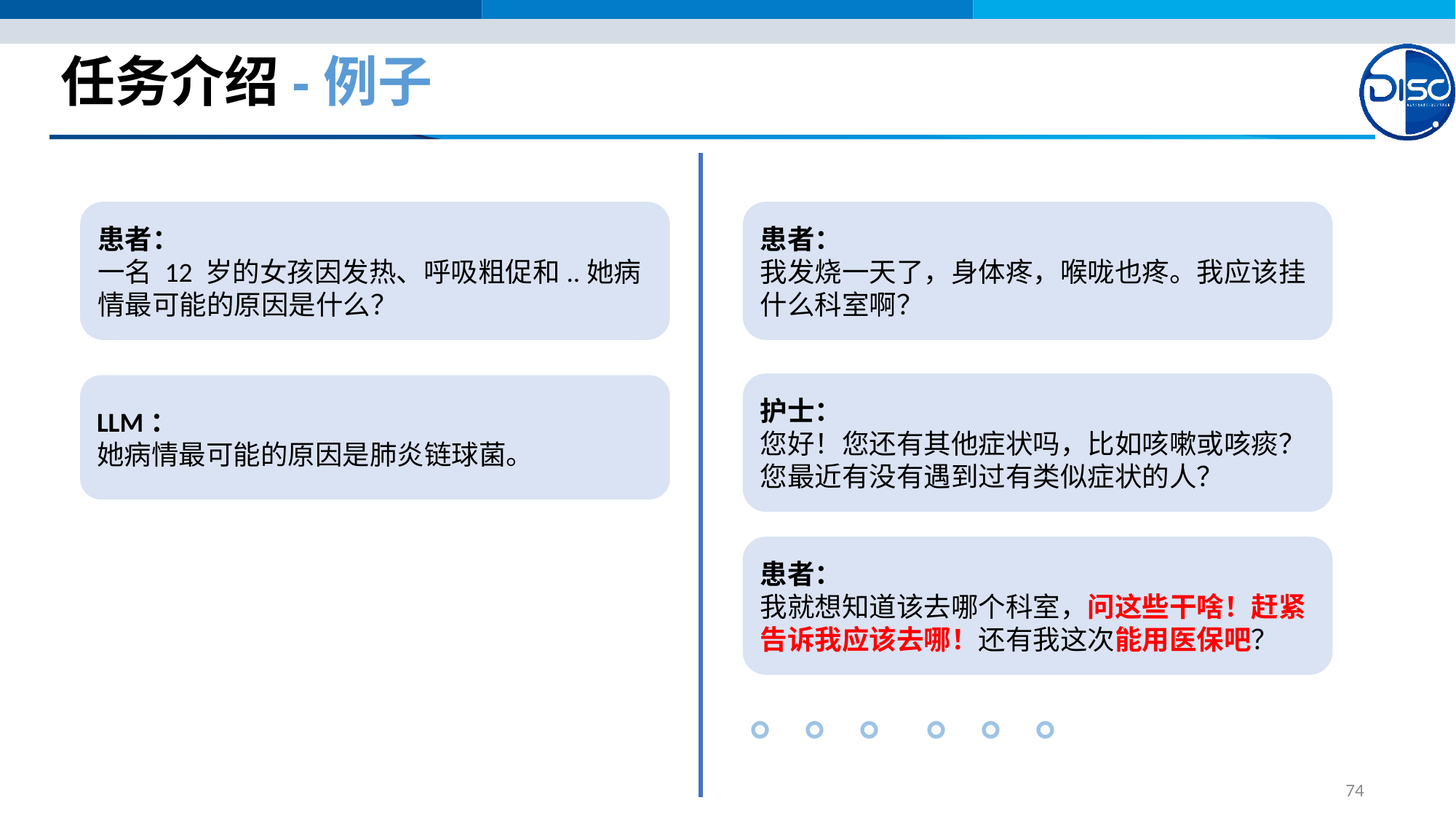

# 任务介绍-例子
患者：
一名 12 岁的女孩因发热、呼吸粗促和..她病情最可能的原因是什么？
患者：
我发烧一天了，身体疼，喉咙也疼。我应该挂什么科室啊？
护士：
您好！您还有其他症状吗，比如咳嗽或咳痰？您最近有没有遇到过有类似症状的人？
LLM：
她病情最可能的原因是肺炎链球菌。
患者：
我就想知道该去哪个科室，问这些干啥！赶紧告诉我应该去哪！还有我这次能用医保吧？
。。。 。。。
74